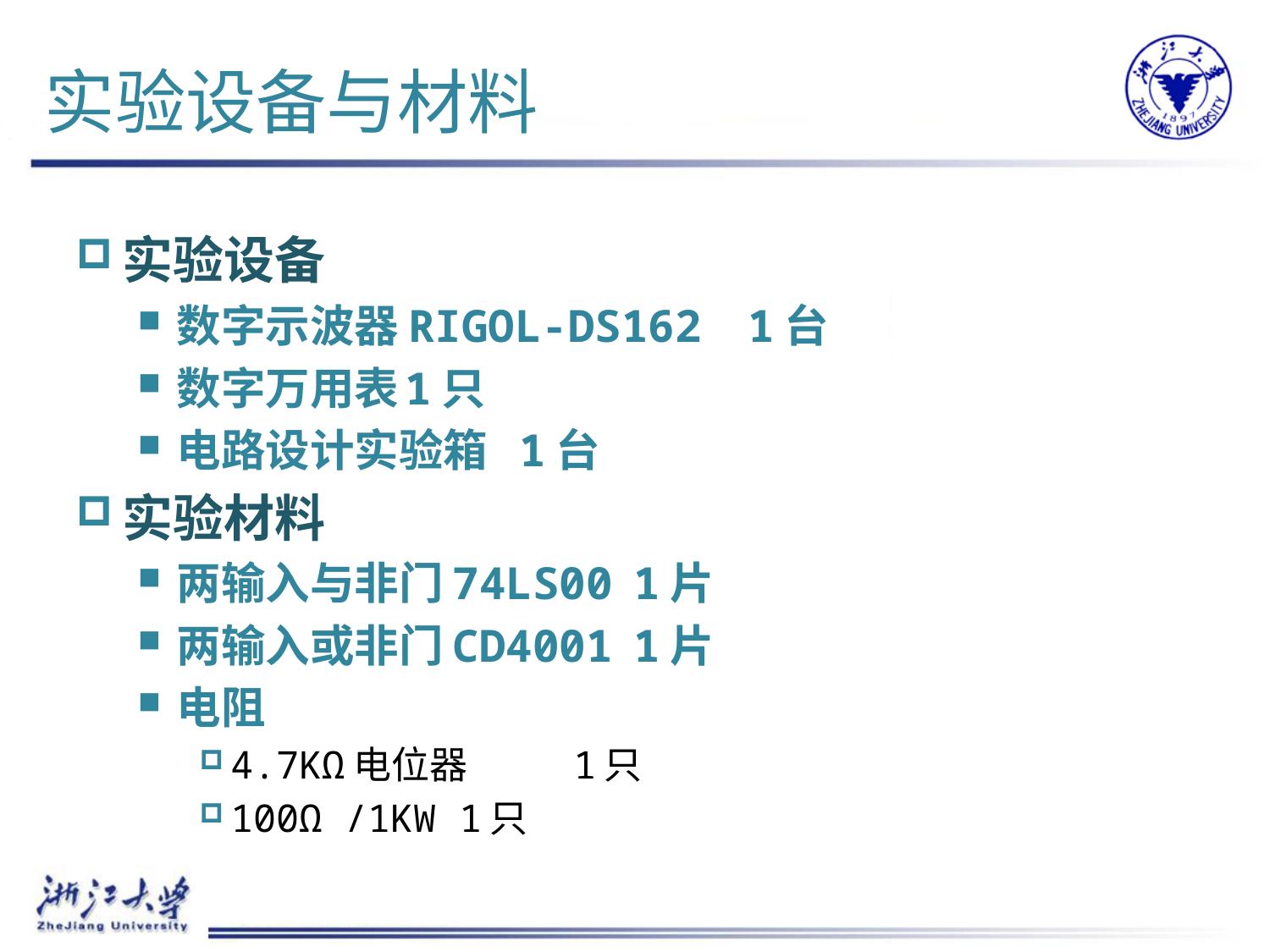

# 实验设备与材料
实验设备
数字示波器RIGOL-DS162	1台
数字万用表			1只
电路设计实验箱		1台
实验材料
两输入与非门74LS00	1片
两输入或非门CD4001	1片
电阻
4.7KΩ电位器		1只
100Ω /1KW			1只